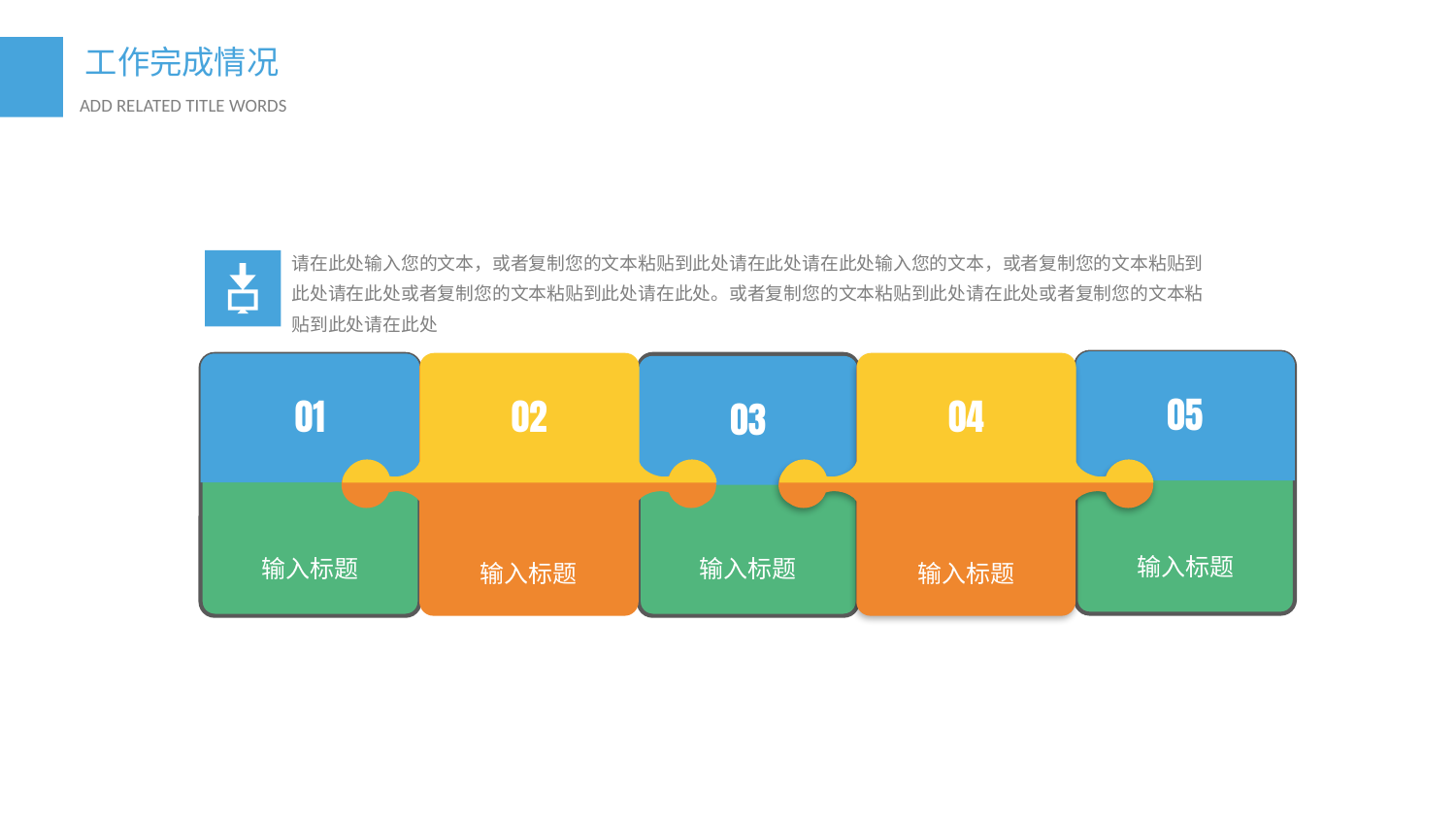

请在此处输入您的文本，或者复制您的文本粘贴到此处请在此处请在此处输入您的文本，或者复制您的文本粘贴到此处请在此处或者复制您的文本粘贴到此处请在此处。或者复制您的文本粘贴到此处请在此处或者复制您的文本粘贴到此处请在此处

05
输入标题
02
输入标题
04
输入标题
01
输入标题
输入标题
03